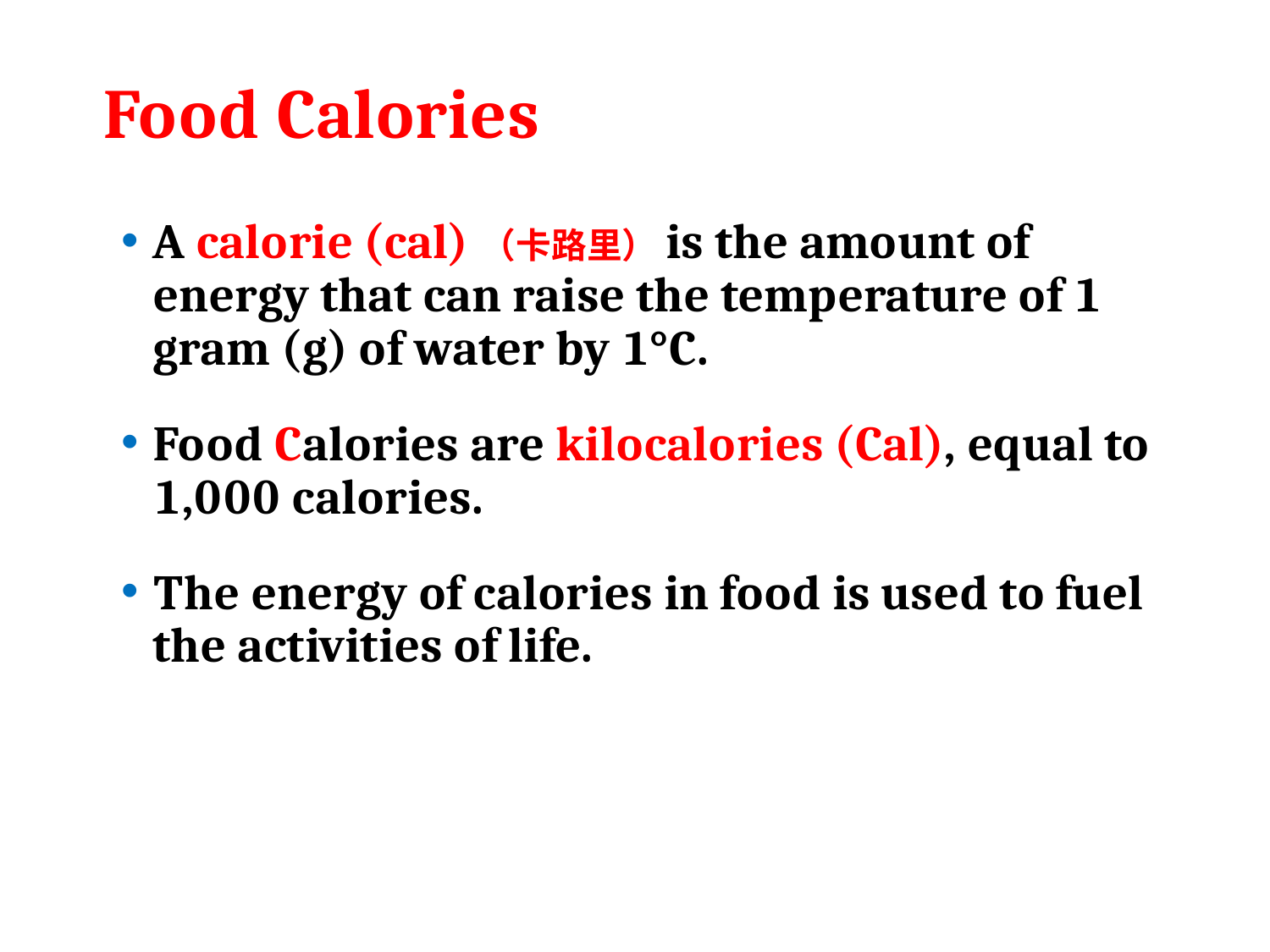

# Food Calories
A calorie (cal)（卡路里）is the amount of energy that can raise the temperature of 1 gram (g) of water by 1°C.
Food Calories are kilocalories (Cal), equal to 1,000 calories.
The energy of calories in food is used to fuel the activities of life.